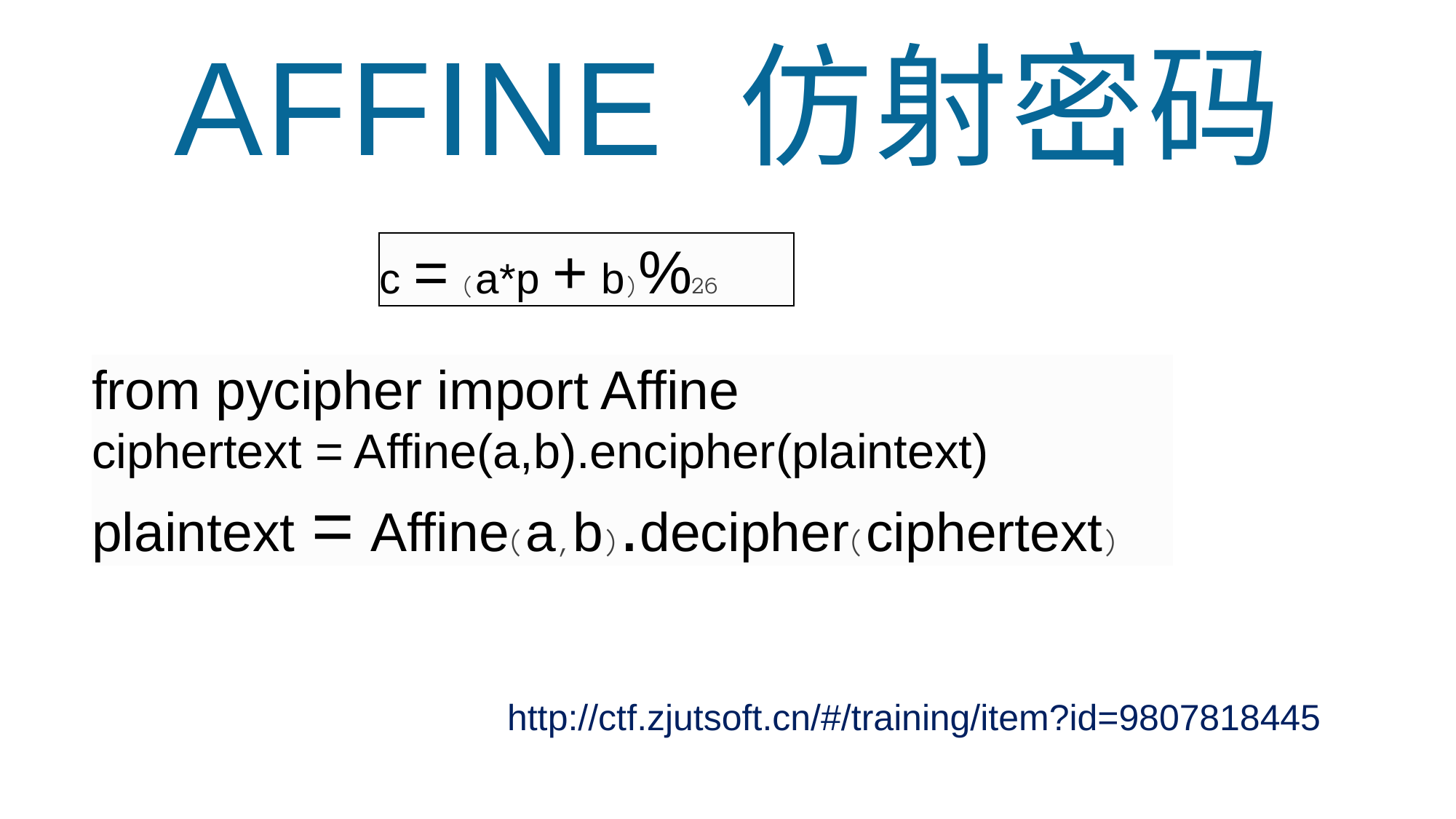

Affine 仿射密码
c = (a*p + b)%26
from pycipher import Affine
ciphertext = Affine(a,b).encipher(plaintext)
plaintext = Affine(a,b).decipher(ciphertext)
http://ctf.zjutsoft.cn/#/training/item?id=9807818445